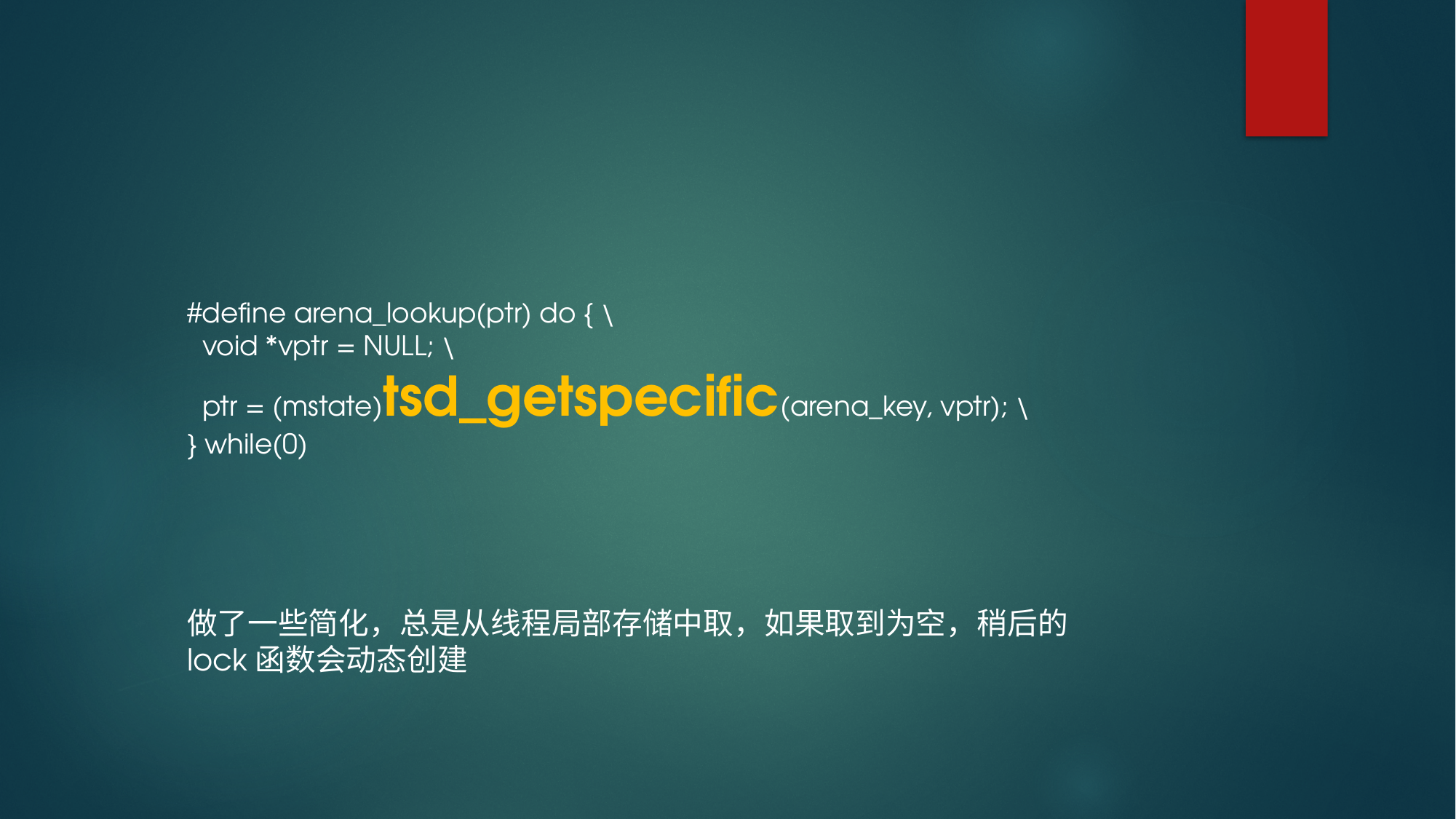

#define arena_lookup(ptr) do { \
  void *vptr = NULL; \
  ptr = (mstate)tsd_getspecific(arena_key, vptr); \
} while(0)
做了一些简化，总是从线程局部存储中取，如果取到为空，稍后的lock函数会动态创建